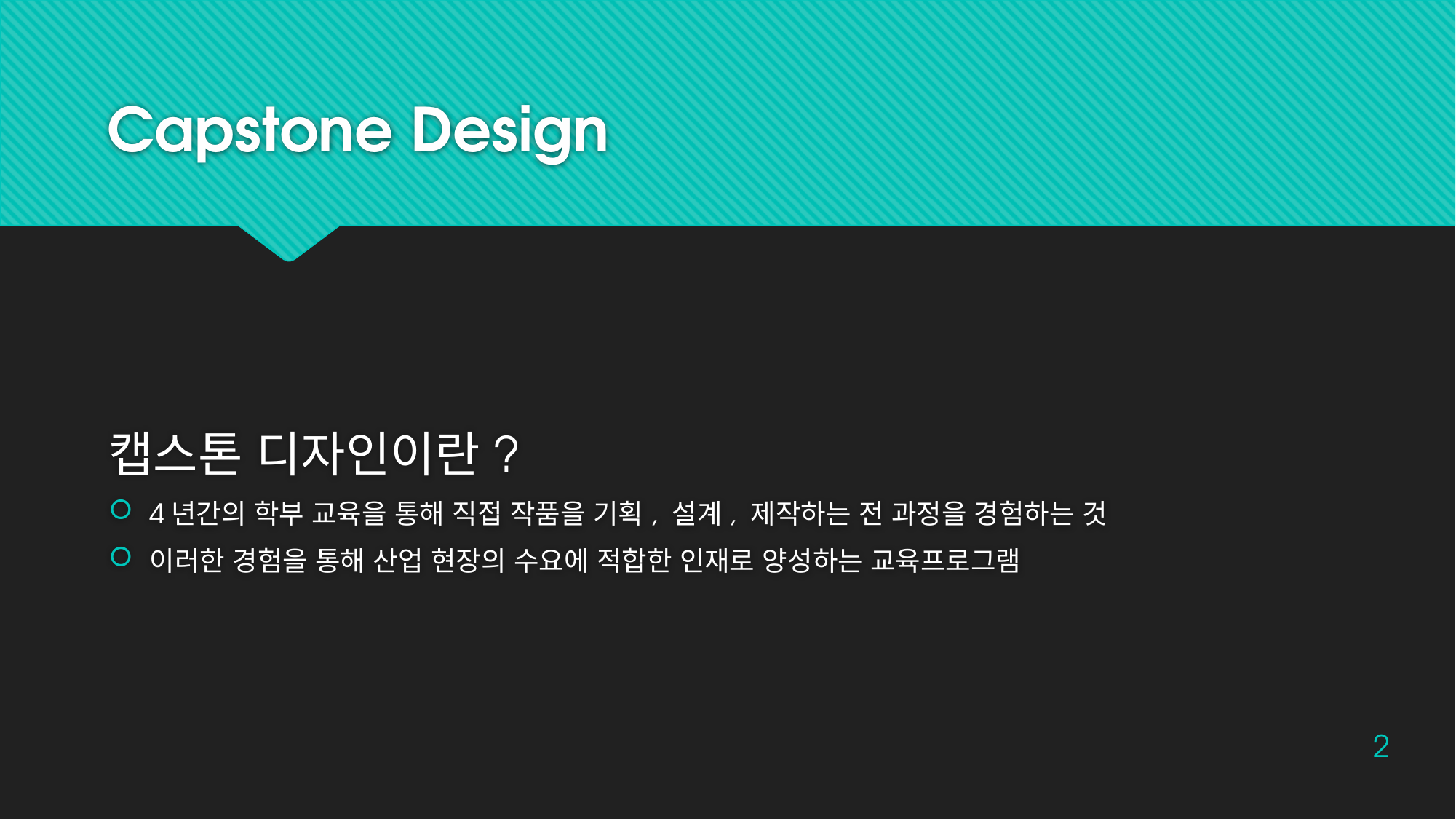

# Capstone Design
캡스톤 디자인이란?
4년간의 학부 교육을 통해 직접 작품을 기획, 설계, 제작하는 전 과정을 경험하는 것
이러한 경험을 통해 산업 현장의 수요에 적합한 인재로 양성하는 교육프로그램
2